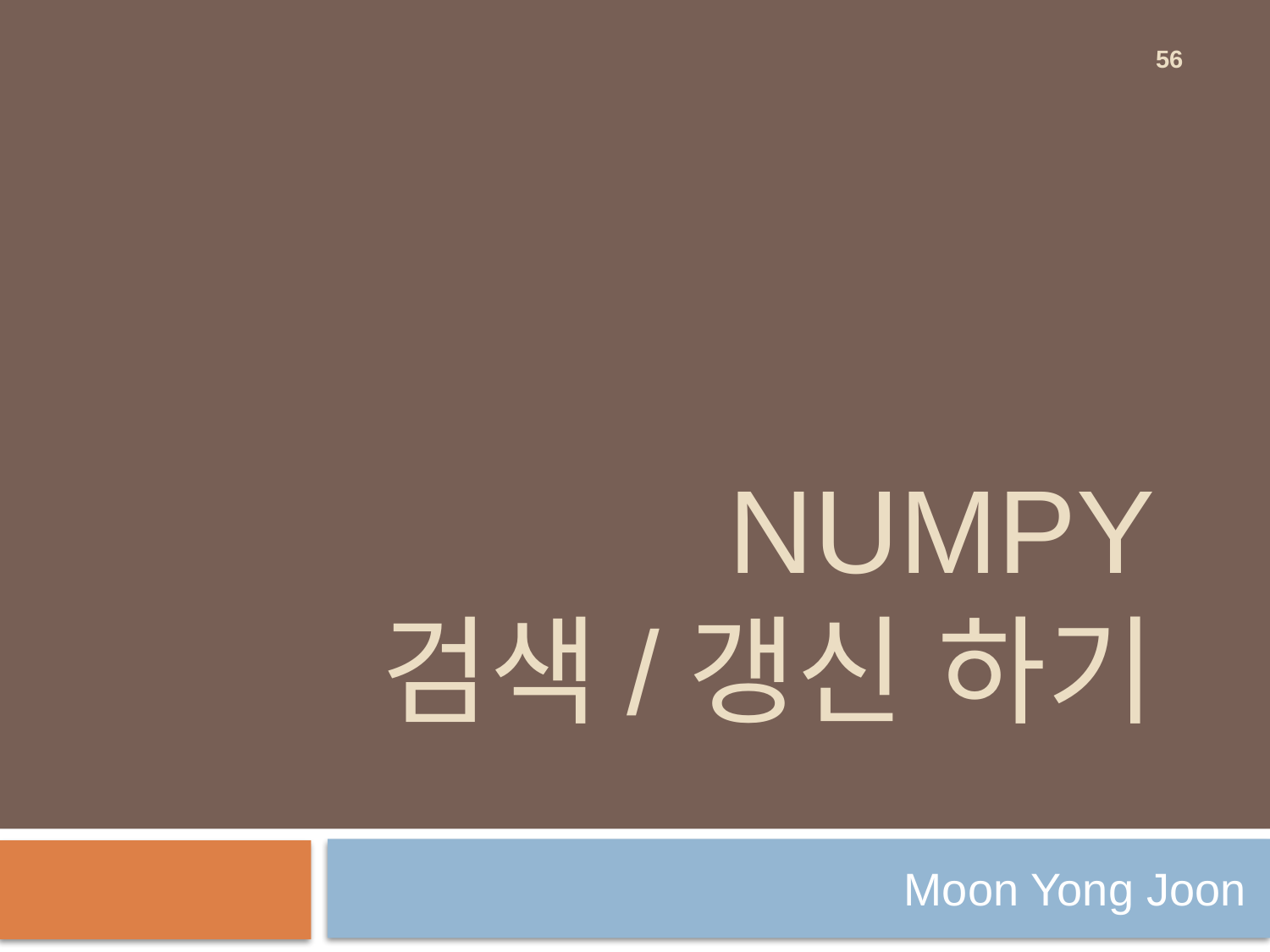

56
# Numpy 검색/갱신 하기
Moon Yong Joon